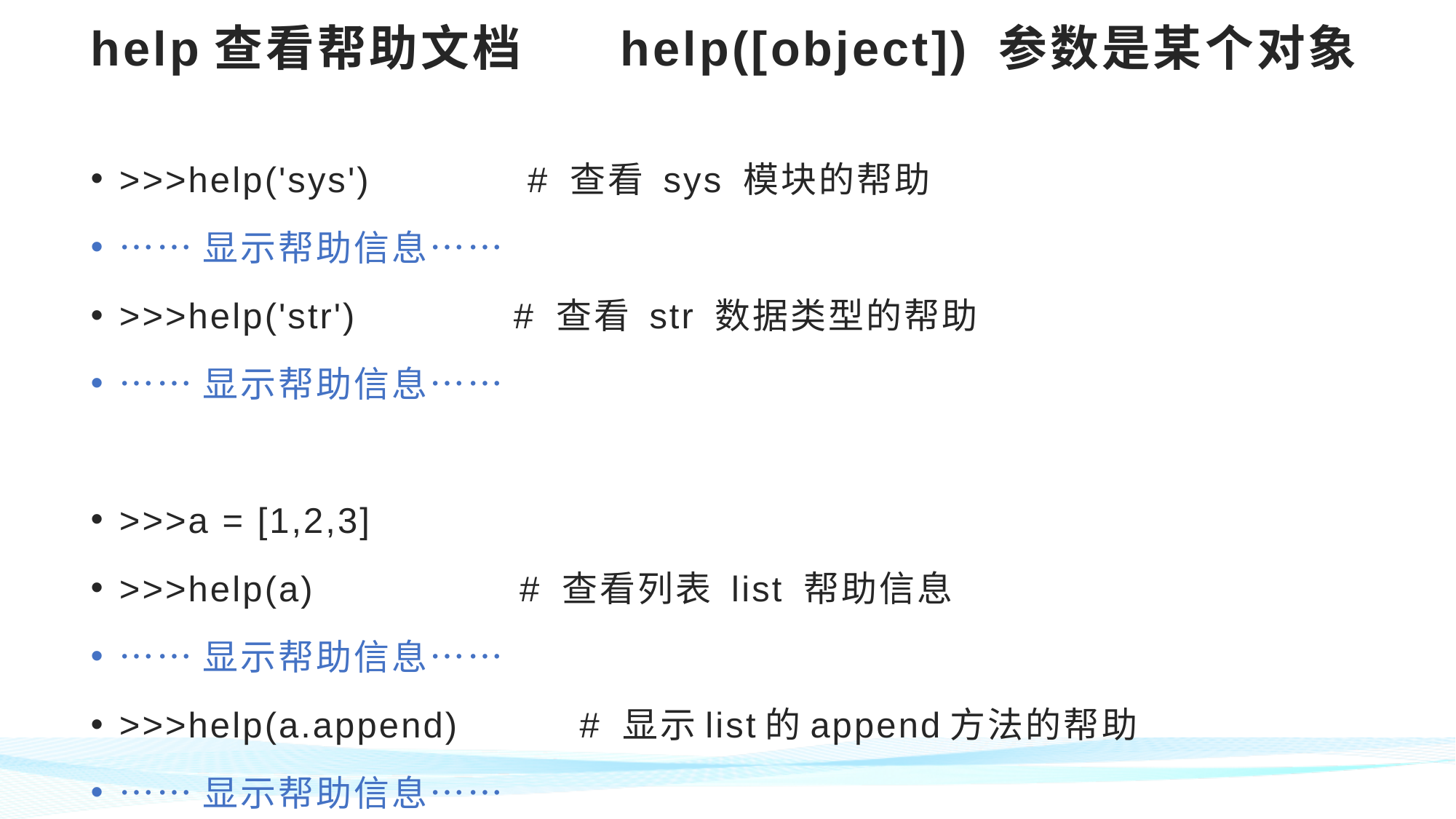

# help查看帮助文档      help([object]) 参数是某个对象
>>>help('sys')             # 查看 sys 模块的帮助
……显示帮助信息……
>>>help('str')             # 查看 str 数据类型的帮助
……显示帮助信息……

>>>a = [1,2,3]
>>>help(a)                 # 查看列表 list 帮助信息
……显示帮助信息……
>>>help(a.append)          # 显示list的append方法的帮助
……显示帮助信息……